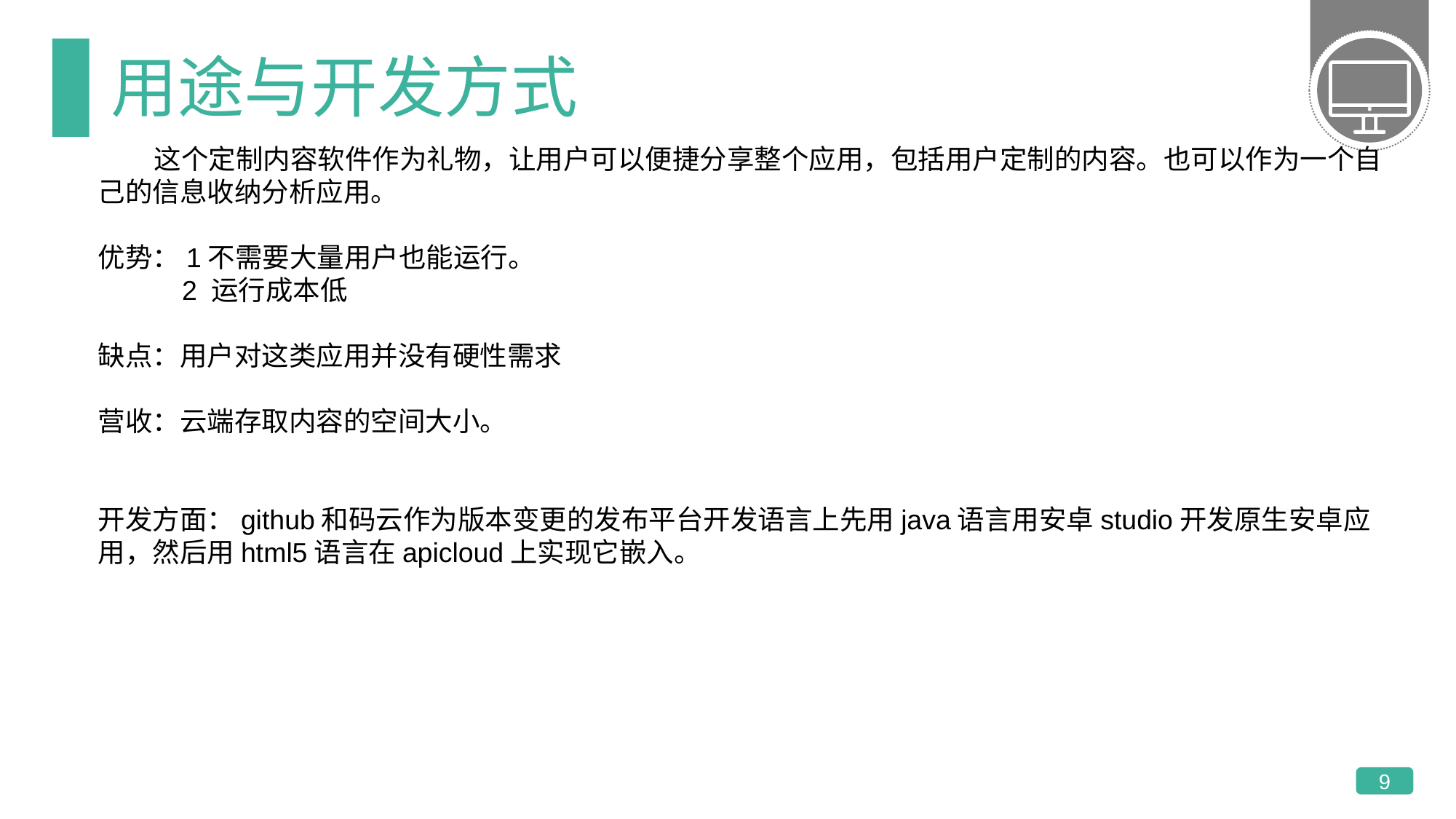

# 用途与开发方式
        这个定制内容软件作为礼物，让用户可以便捷分享整个应用，包括用户定制的内容。也可以作为一个自己的信息收纳分析应用。

优势：1不需要大量用户也能运行。
           2 运行成本低

缺点：用户对这类应用并没有硬性需求

营收：云端存取内容的空间大小。

开发方面：github和码云作为版本变更的发布平台开发语言上先用java语言用安卓studio开发原生安卓应用，然后用html5语言在apicloud上实现它嵌入。
9